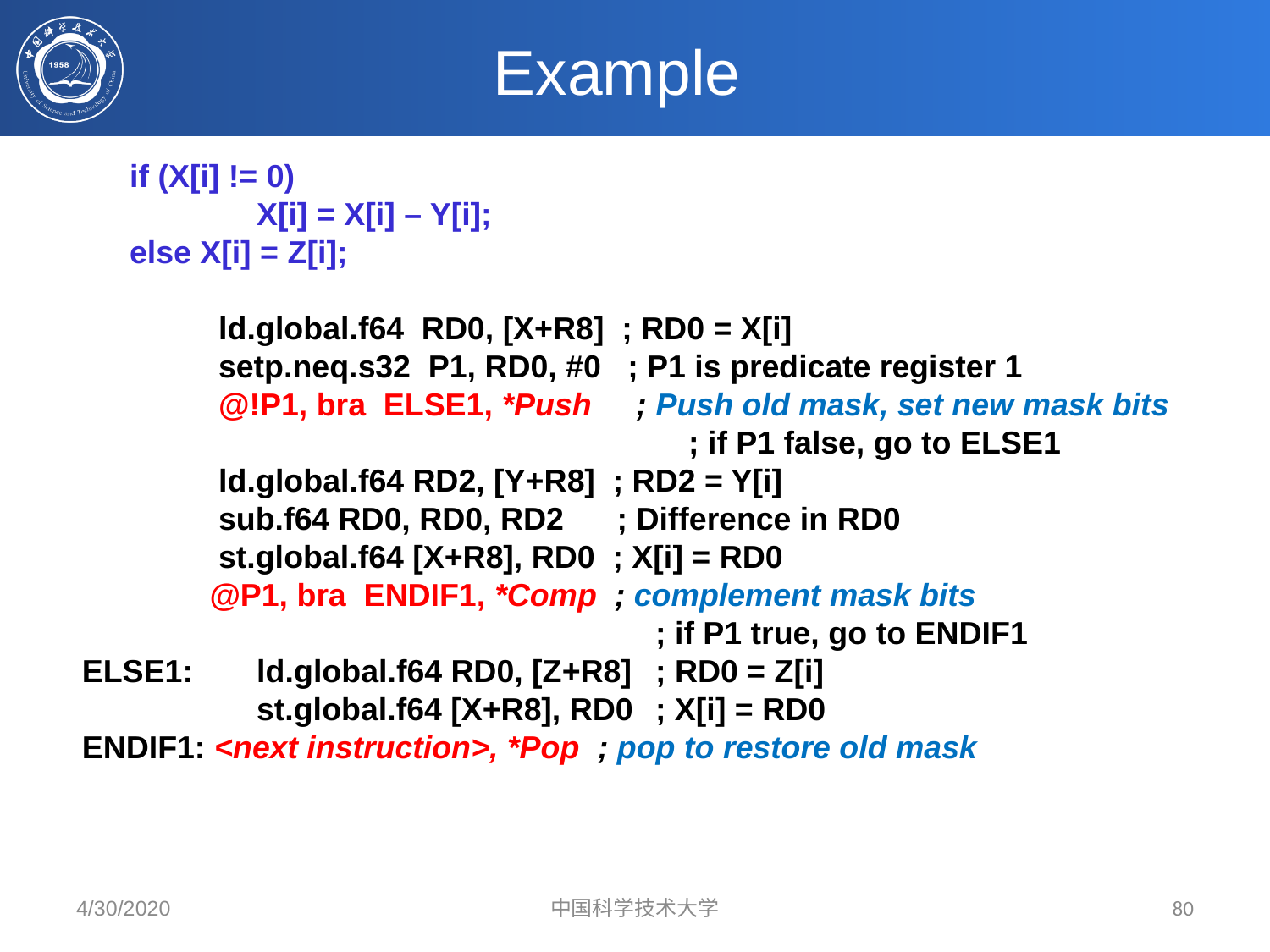

# Example
	if (X[i] != 0)
		X[i] = X[i] – Y[i];
	else X[i] = Z[i];

	          ld.global.f64  RD0, [X+R8]  ; RD0 = X[i]
	          setp.neq.s32  P1, RD0, #0   ; P1 is predicate register 1
	          @!P1, bra  ELSE1, *Push     ; Push old mask, set new mask bits
				                    ; if P1 false, go to ELSE1
	          ld.global.f64 RD2, [Y+R8]  ; RD2 = Y[i]
	          sub.f64 RD0, RD0, RD2      ; Difference in RD0
	          st.global.f64 [X+R8], RD0  ; X[i] = RD0
	         @P1, bra  ENDIF1, *Comp  ; complement mask bits
					  ; if P1 true, go to ENDIF1
ELSE1:	ld.global.f64 RD0, [Z+R8]	  ; RD0 = Z[i]
		st.global.f64 [X+R8], RD0	  ; X[i] = RD0
ENDIF1: <next instruction>, *Pop  ; pop to restore old mask
4/30/2020
中国科学技术大学
80